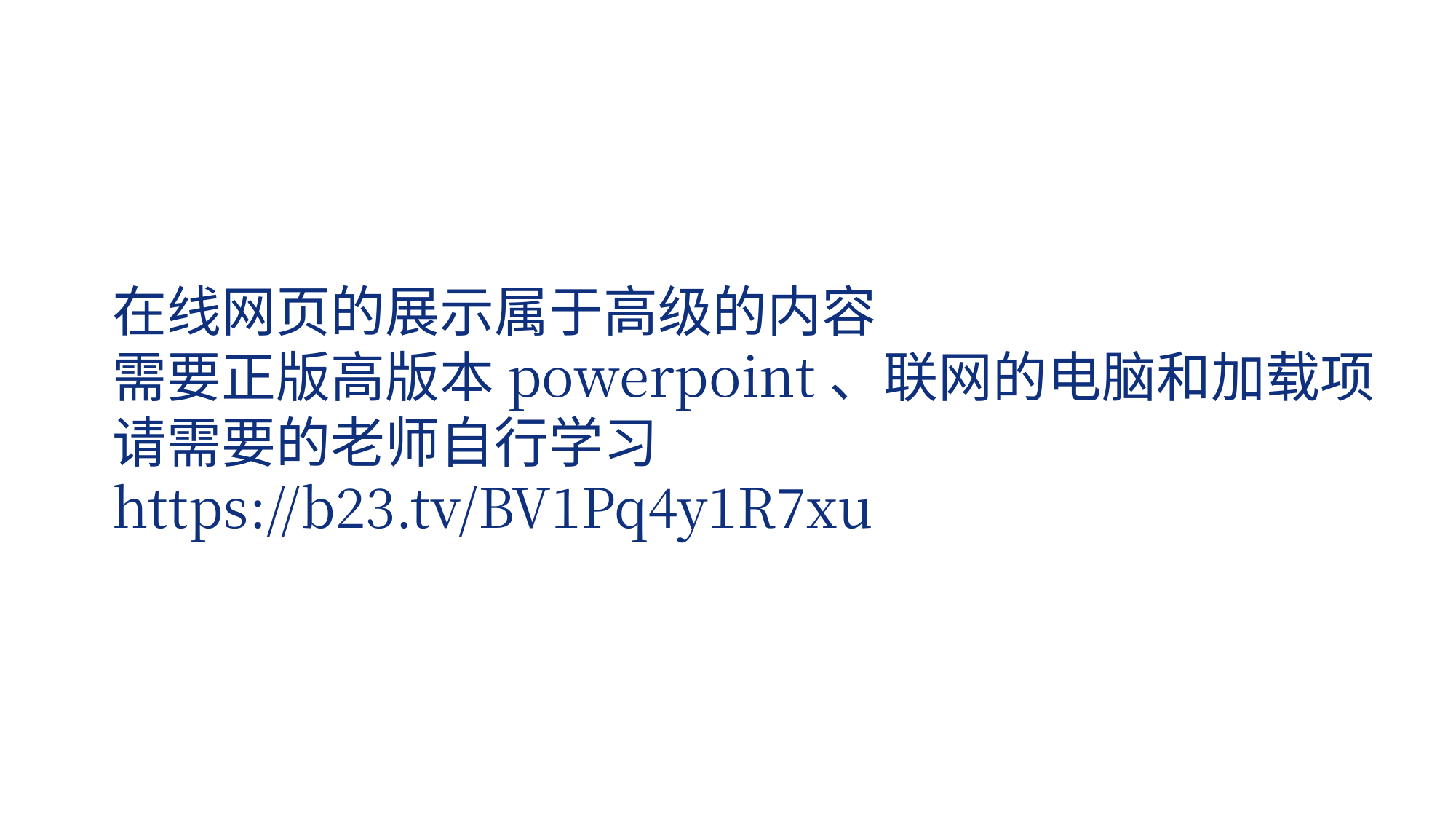

在线网页的展示属于高级的内容
需要正版高版本powerpoint、联网的电脑和加载项
请需要的老师自行学习
https://b23.tv/BV1Pq4y1R7xu